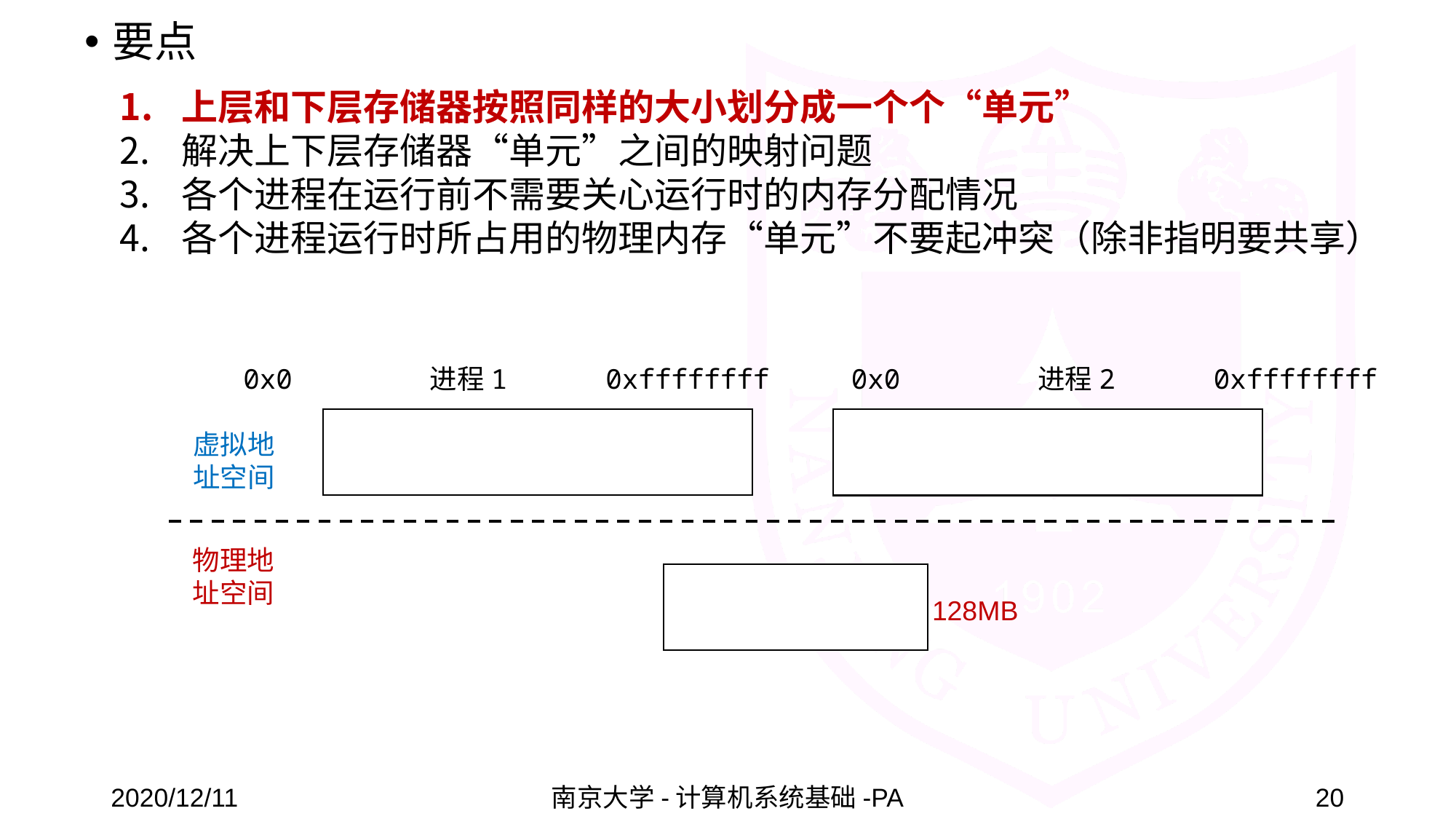

要点
上层和下层存储器按照同样的大小划分成一个个“单元”
解决上下层存储器“单元”之间的映射问题
各个进程在运行前不需要关心运行时的内存分配情况
各个进程运行时所占用的物理内存“单元”不要起冲突（除非指明要共享）
0x0        进程1      0xffffffff     0x0        进程2      0xffffffff

虚拟地址空间
物理地址空间

128MB
2020/12/11
南京大学-计算机系统基础-PA
20